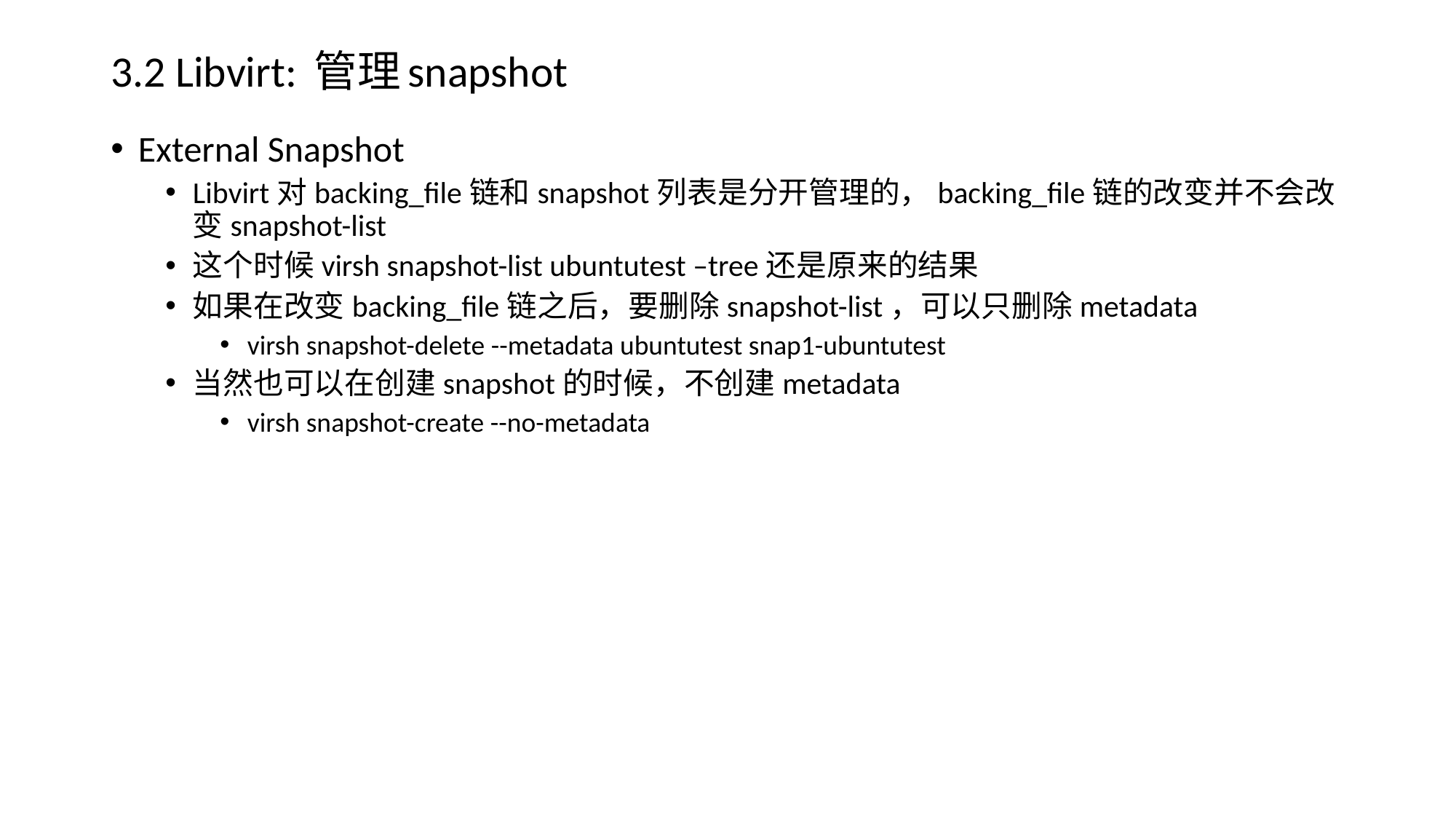

# 3.2 Libvirt: 管理snapshot
External Snapshot
Libvirt对backing_file链和snapshot列表是分开管理的，backing_file链的改变并不会改变snapshot-list
这个时候virsh snapshot-list ubuntutest –tree还是原来的结果
如果在改变backing_file链之后，要删除snapshot-list，可以只删除metadata
virsh snapshot-delete --metadata ubuntutest snap1-ubuntutest
当然也可以在创建snapshot的时候，不创建metadata
virsh snapshot-create --no-metadata